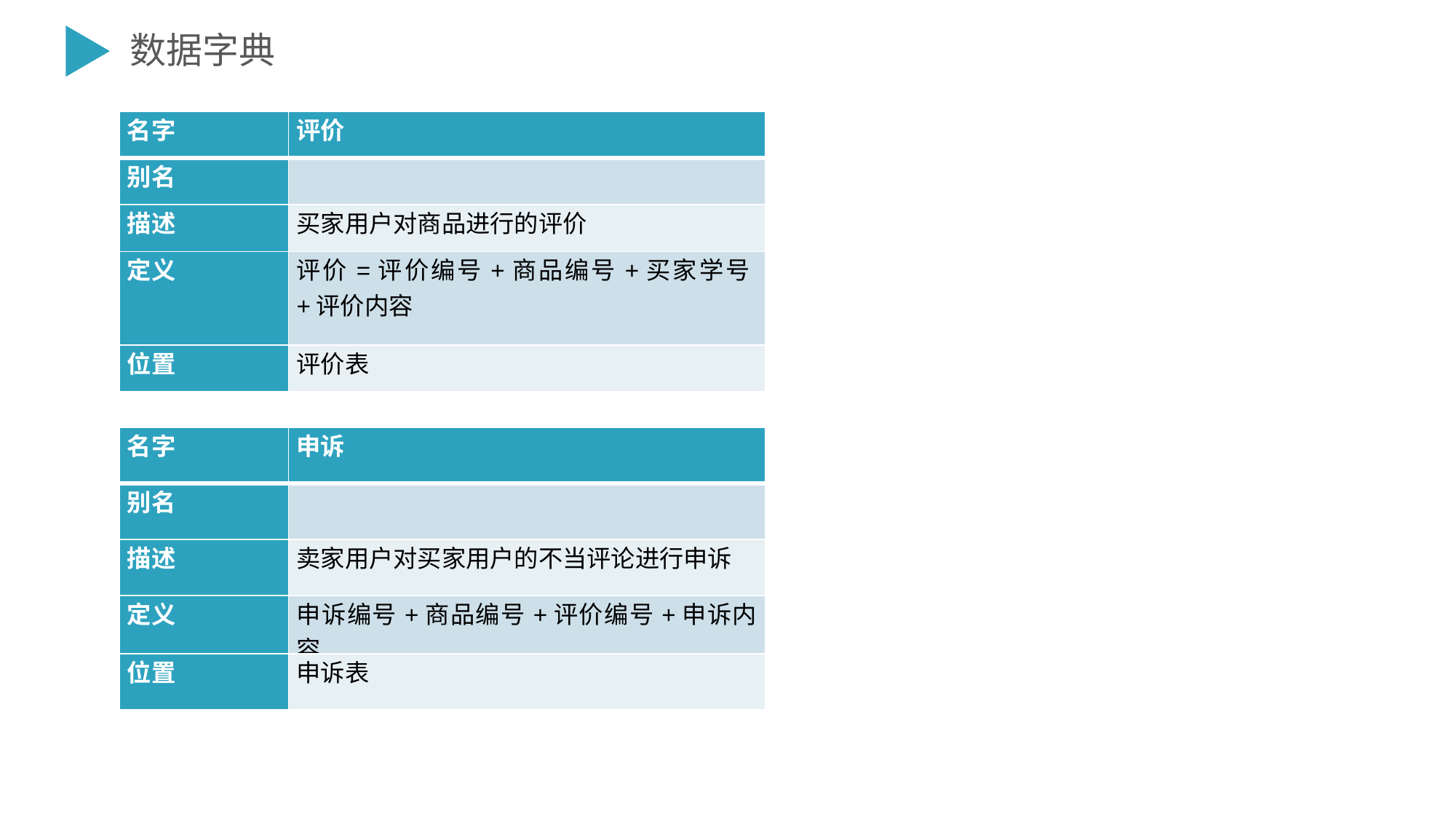

数据字典

| 名字 | 评价 |
| --- | --- |
| 别名 |  |
| 描述 | 买家用户对商品进行的评价 |
| 定义 | 评价=评价编号+商品编号+买家学号+评价内容 |
| 位置 | 评价表 |
| 名字 | 申诉 |
| --- | --- |
| 别名 |  |
| 描述 | 卖家用户对买家用户的不当评论进行申诉 |
| 定义 | 申诉编号+商品编号+评价编号+申诉内容 |
| 位置 | 申诉表 |